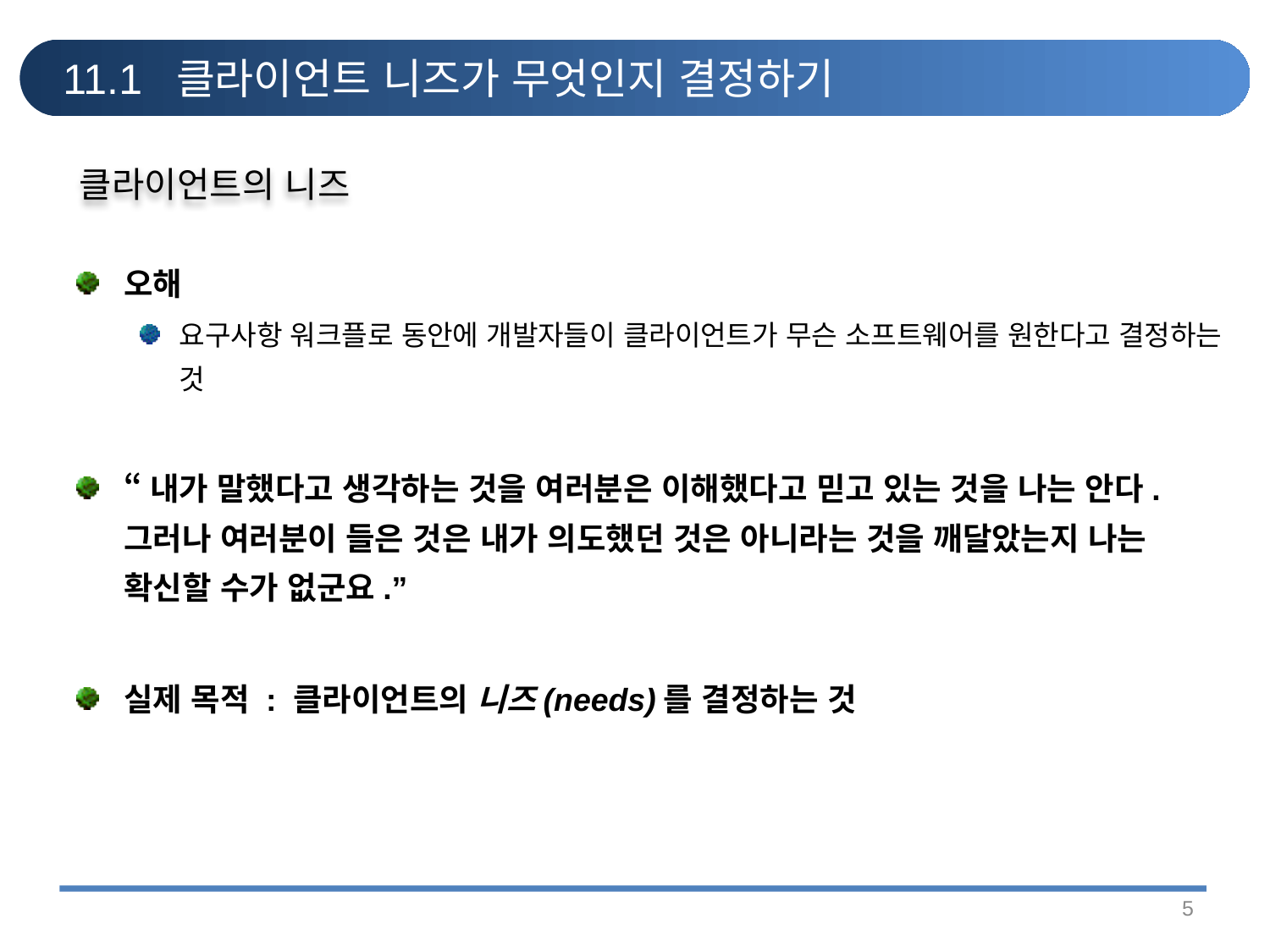

# 11.1  클라이언트 니즈가 무엇인지 결정하기
클라이언트의 니즈
오해
요구사항 워크플로 동안에 개발자들이 클라이언트가 무슨 소프트웨어를 원한다고 결정하는 것

“내가 말했다고 생각하는 것을 여러분은 이해했다고 믿고 있는 것을 나는 안다. 그러나 여러분이 들은 것은 내가 의도했던 것은 아니라는 것을 깨달았는지 나는 확신할 수가 없군요.”

실제 목적 : 클라이언트의 니즈(needs)를 결정하는 것
5